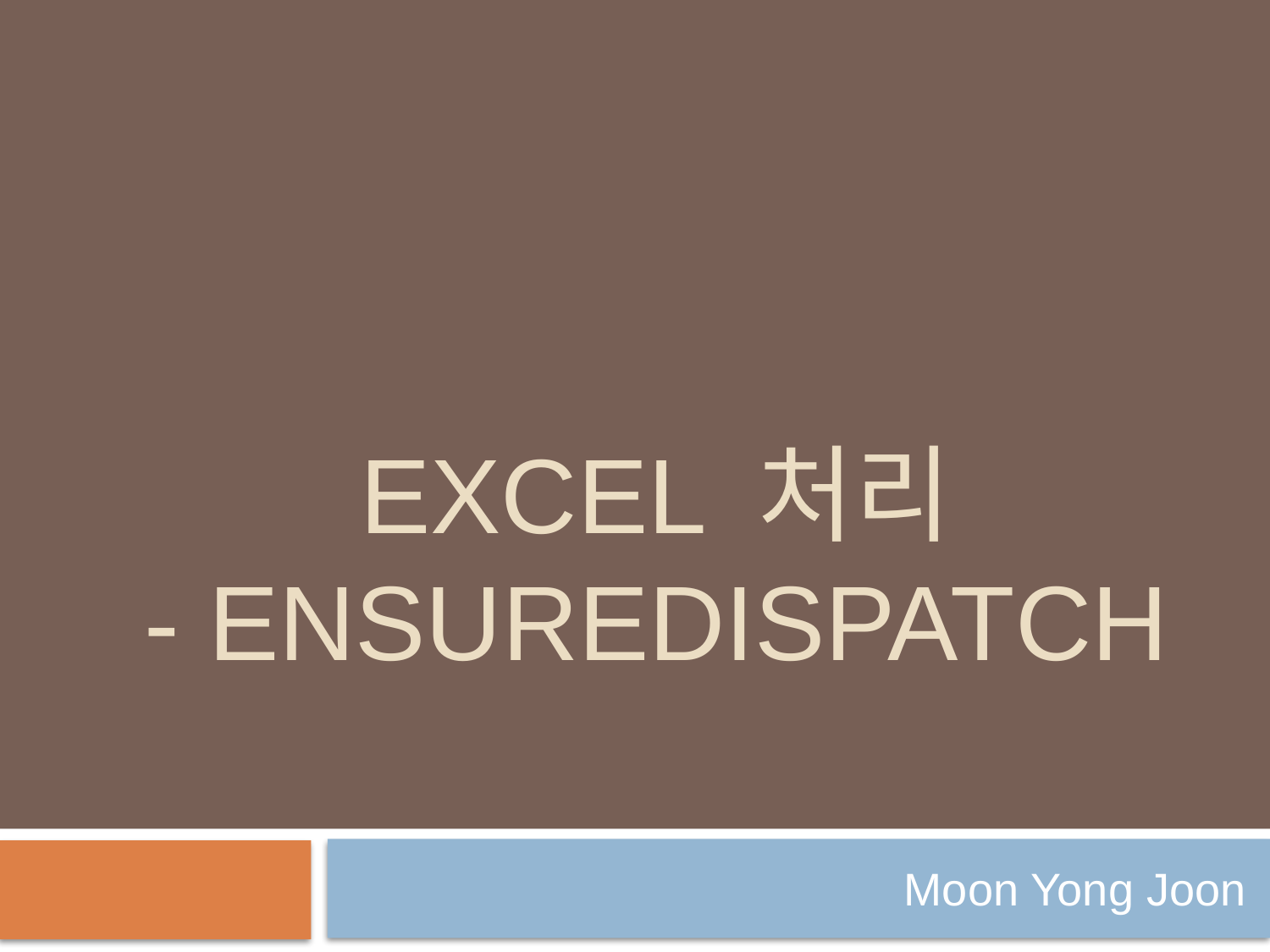

# Excel 처리 - ensureDispatch
Moon Yong Joon